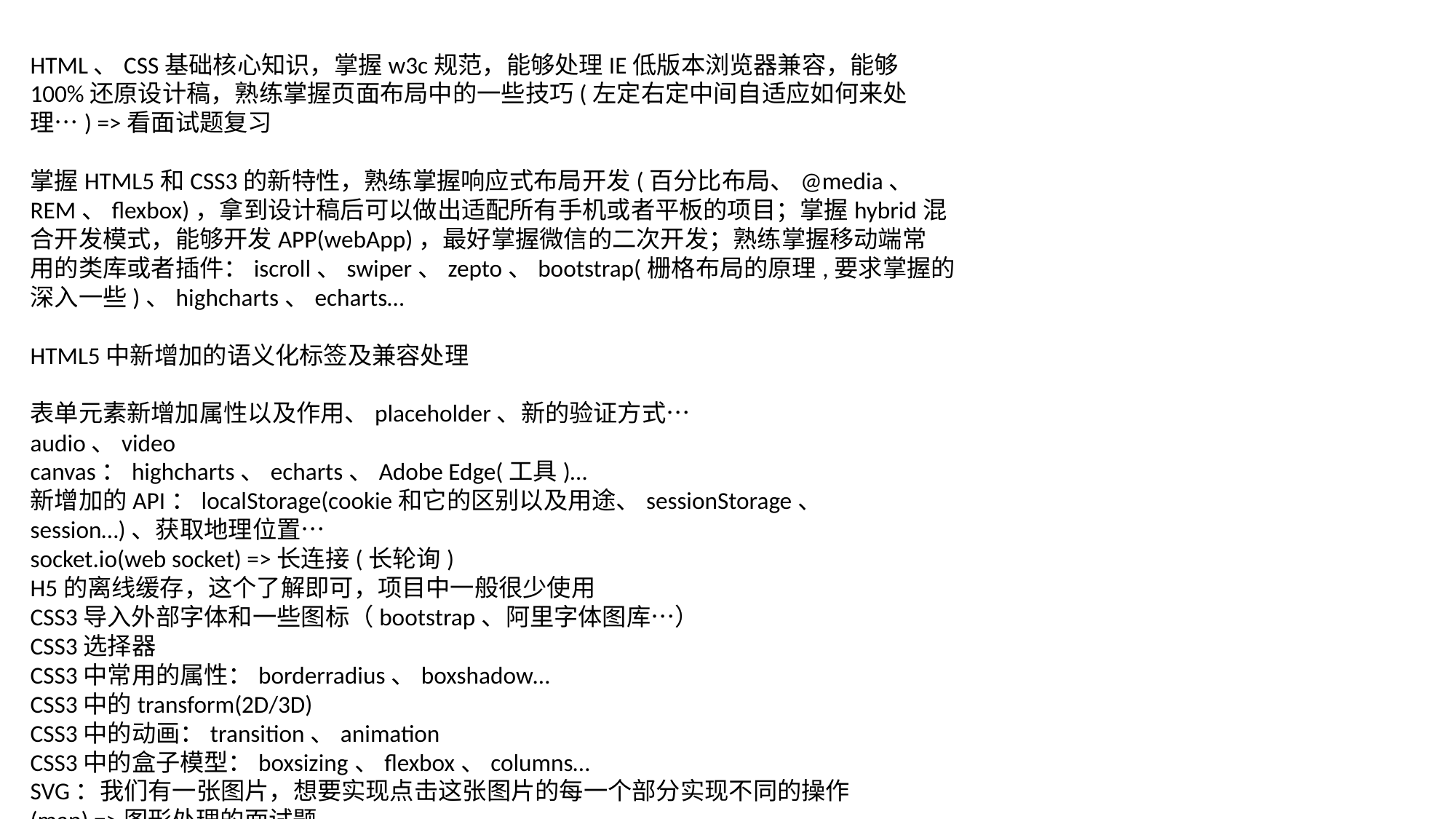

HTML、CSS基础核心知识，掌握w3c规范，能够处理IE低版本浏览器兼容，能够
100%还原设计稿，熟练掌握页面布局中的一些技巧(左定右定中间自适应如何来处
理…) =>看面试题复习
掌握HTML5和CSS3的新特性，熟练掌握响应式布局开发(百分比布局、@media、
REM、flexbox)，拿到设计稿后可以做出适配所有手机或者平板的项目；掌握hybrid混
合开发模式，能够开发APP(webApp)，最好掌握微信的二次开发；熟练掌握移动端常
用的类库或者插件：iscroll、swiper、zepto、bootstrap(栅格布局的原理,要求掌握的
深入一些)、highcharts、echarts…
HTML5中新增加的语义化标签及兼容处理
表单元素新增加属性以及作用、placeholder、新的验证方式…
audio、video
canvas：highcharts、echarts、Adobe Edge(工具)…
新增加的API：localStorage(cookie和它的区别以及用途、sessionStorage、
session…)、获取地理位置…
socket.io(web socket) =>长连接(长轮询)
H5的离线缓存，这个了解即可，项目中一般很少使用
CSS3导入外部字体和一些图标（bootstrap、阿里字体图库…）
CSS3选择器
CSS3中常用的属性：border­radius、box­shadow…
CSS3中的transform(2D/3D)
CSS3中的动画：transition、animation
CSS3中的盒子模型：box­sizing、flexbox、columns…
SVG：我们有一张图片，想要实现点击这张图片的每一个部分实现不同的操作
(map) =>图形处理的面试题